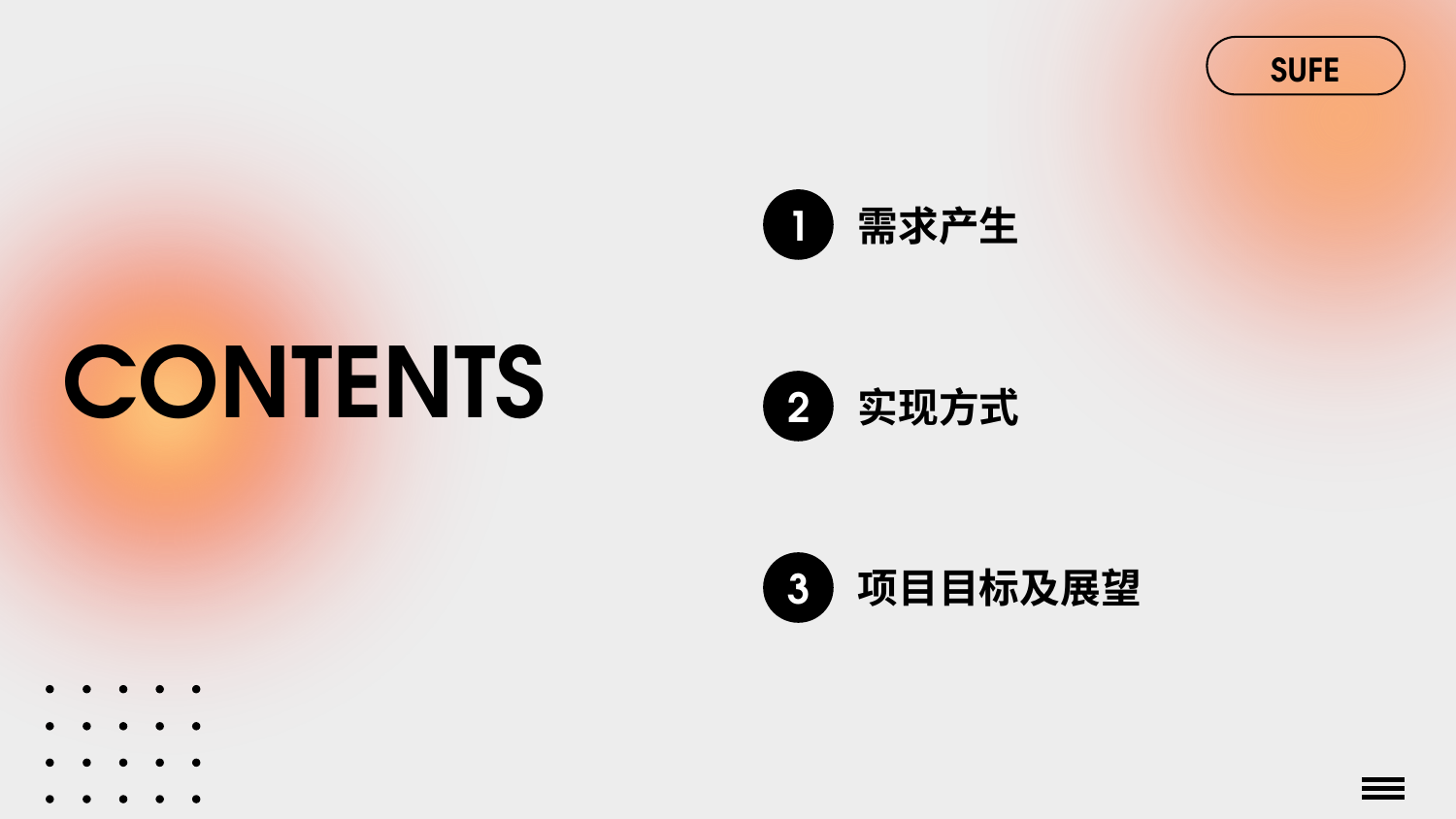

SUFE
1
需求产生
CONTENTS
2
实现方式
3
项目目标及展望